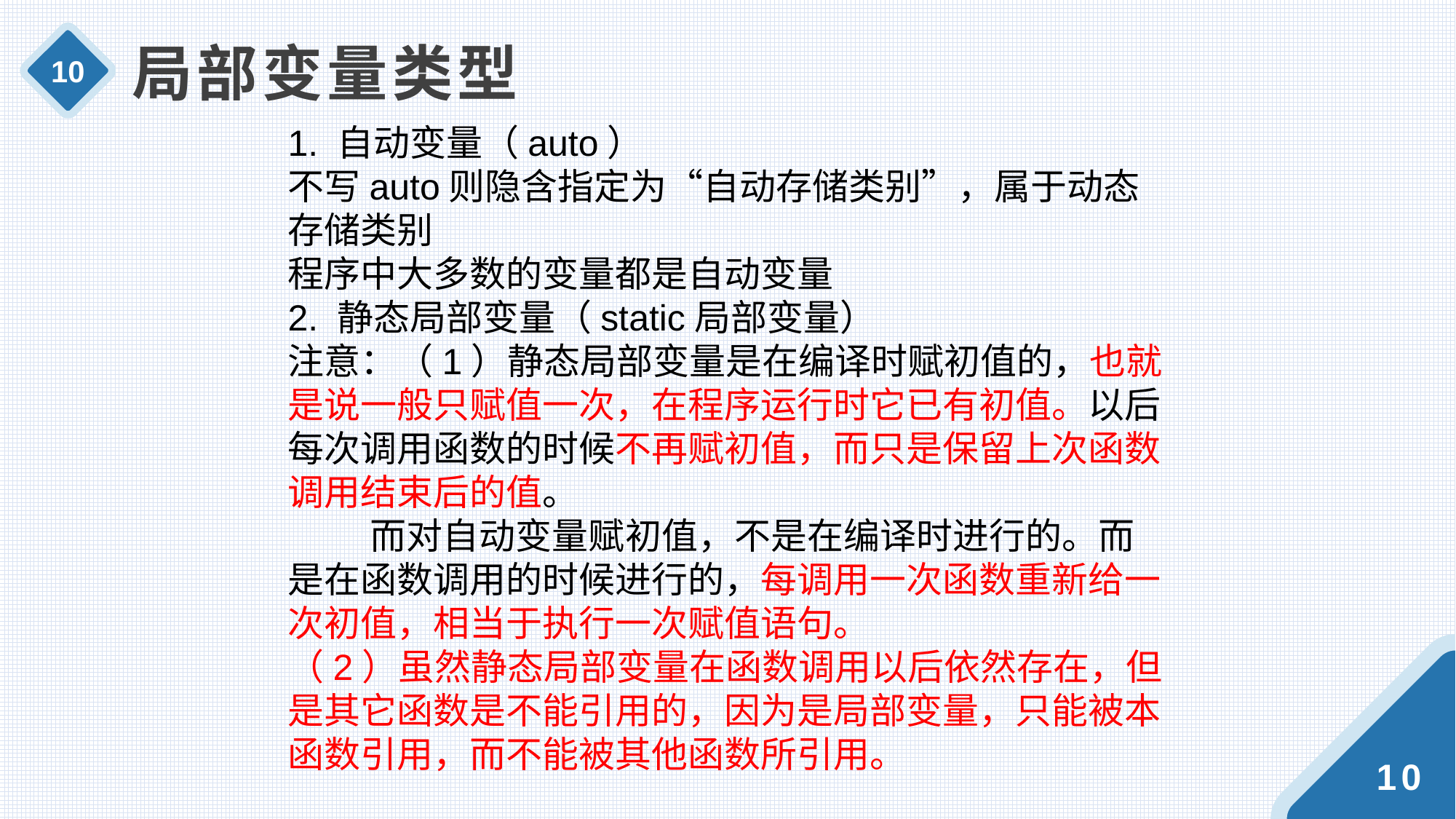

局部变量类型

10
1. 自动变量（auto）
不写auto则隐含指定为“自动存储类别”，属于动态存储类别
程序中大多数的变量都是自动变量
2. 静态局部变量（static局部变量）
注意：（1）静态局部变量是在编译时赋初值的，也就是说一般只赋值一次，在程序运行时它已有初值。以后每次调用函数的时候不再赋初值，而只是保留上次函数调用结束后的值。
         而对自动变量赋初值，不是在编译时进行的。而是在函数调用的时候进行的，每调用一次函数重新给一次初值，相当于执行一次赋值语句。
（2）虽然静态局部变量在函数调用以后依然存在，但是其它函数是不能引用的，因为是局部变量，只能被本函数引用，而不能被其他函数所引用。

10